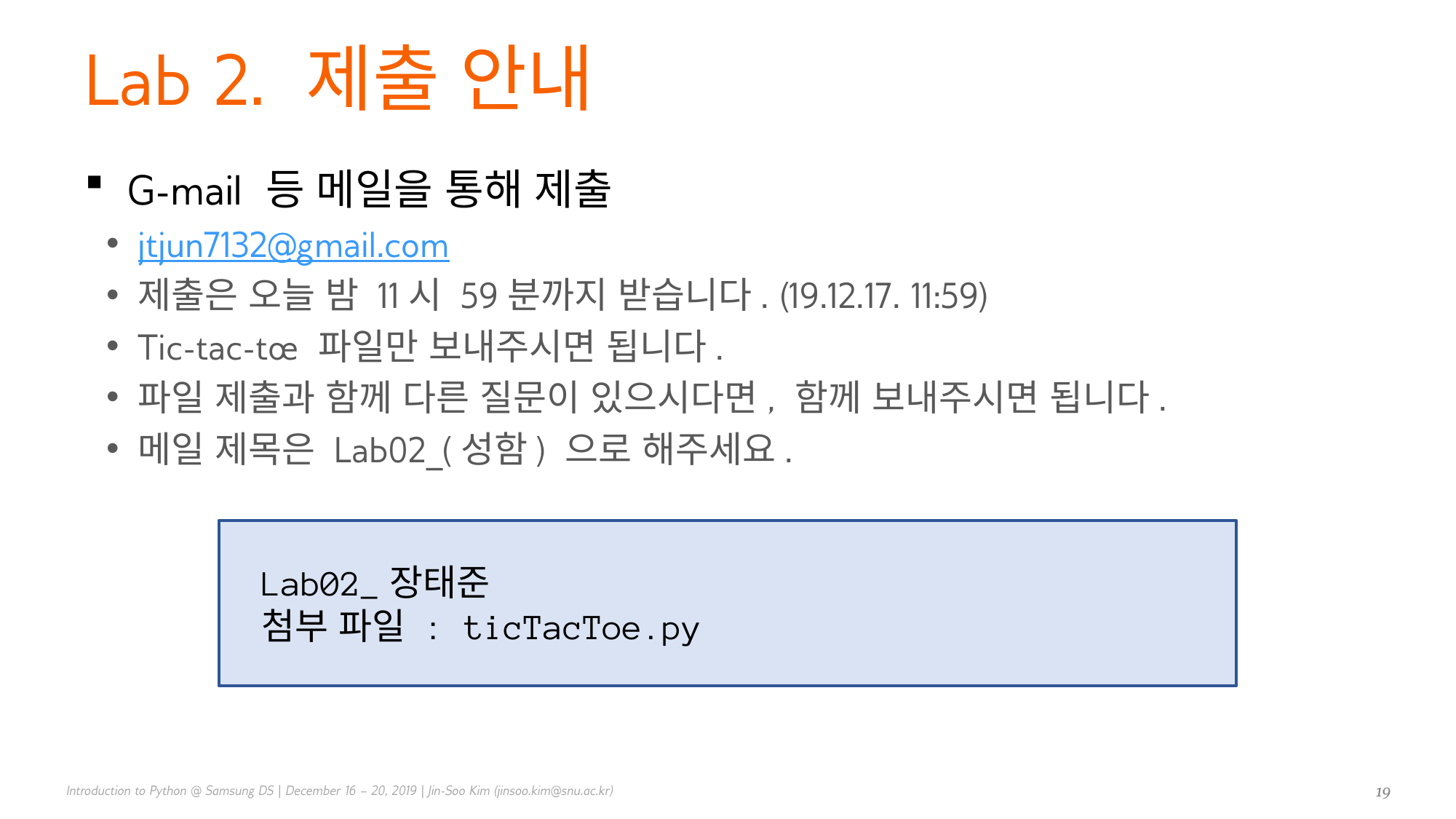

# Lab 2. 제출 안내
G-mail 등 메일을 통해 제출
jtjun7132@gmail.com
제출은 오늘 밤 11시 59분까지 받습니다. (19.12.17. 11:59)
Tic-tac-toe 파일만 보내주시면 됩니다.
파일 제출과 함께 다른 질문이 있으시다면, 함께 보내주시면 됩니다.
메일 제목은 Lab02_(성함) 으로 해주세요.
Lab02_장태준
첨부 파일 : ticTacToe.py